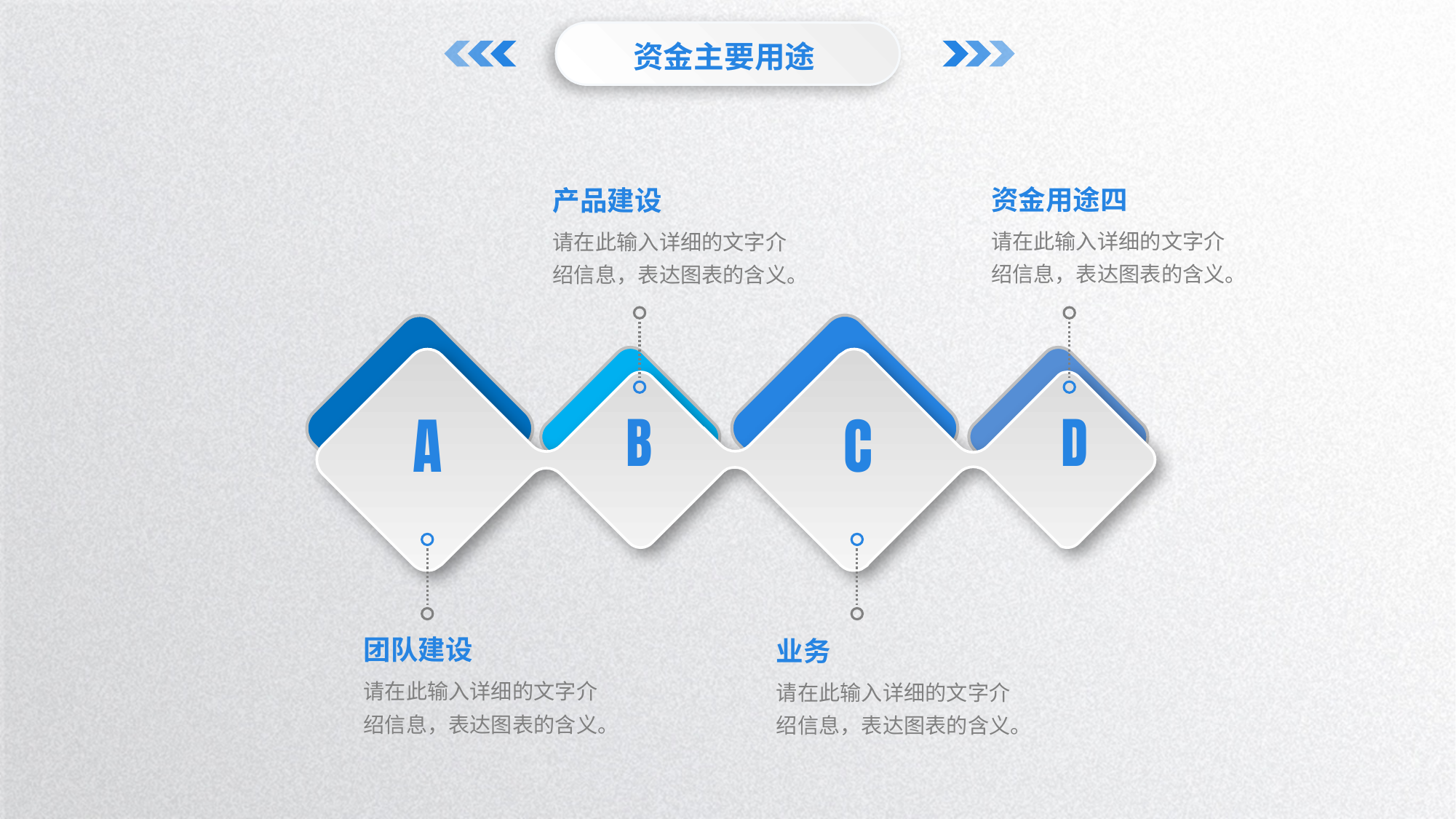

资金主要用途

资金用途四
产品建设
请在此输入详细的文字介绍信息，表达图表的含义。
请在此输入详细的文字介绍信息，表达图表的含义。

A
B
C
D

团队建设
业务
请在此输入详细的文字介绍信息，表达图表的含义。
请在此输入详细的文字介绍信息，表达图表的含义。